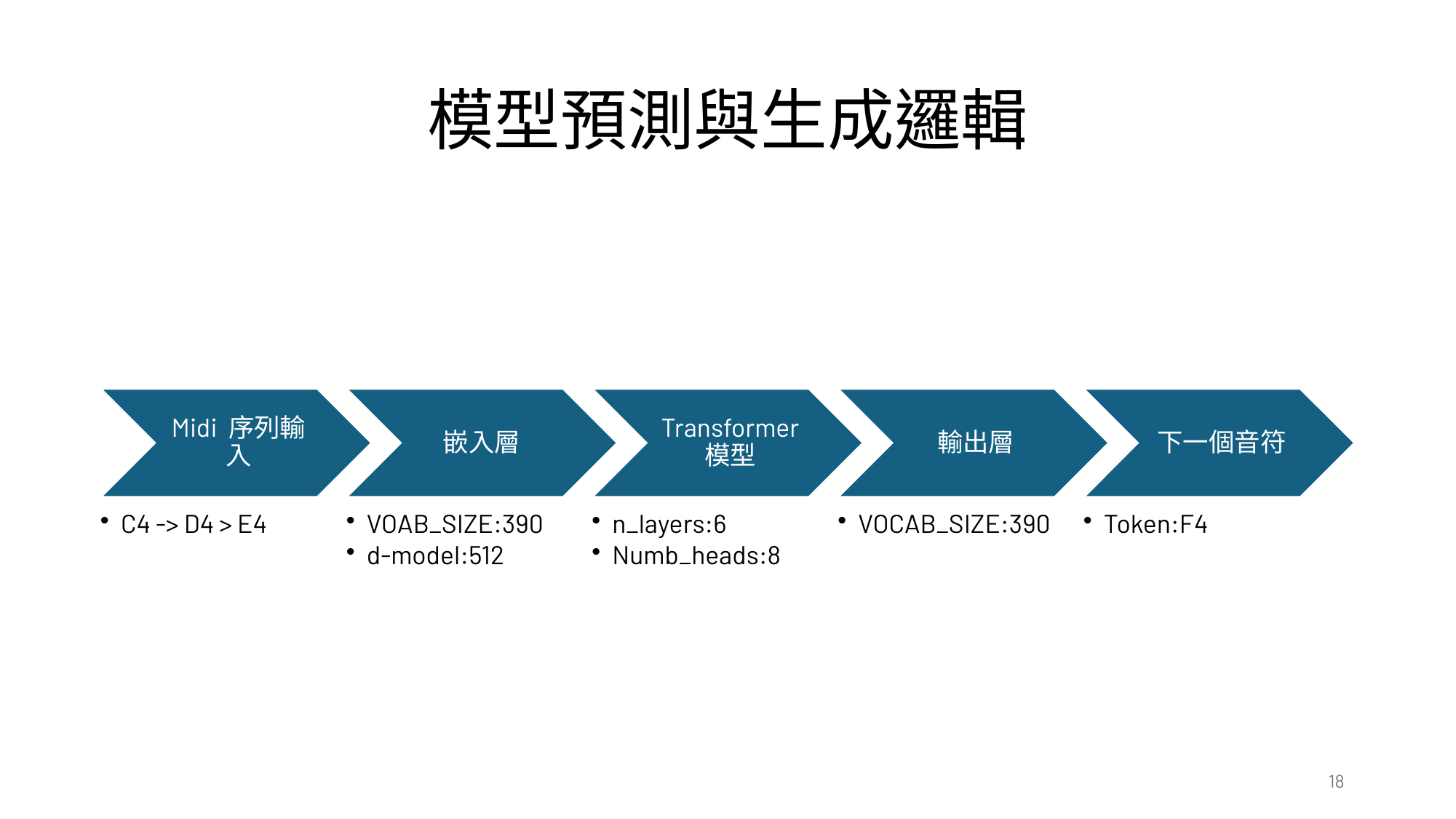

# 模型預測與生成邏輯
Midi 序列輸入
C4 -> D4 > E4
嵌入層
VOAB_SIZE:390
d-model:512
Transformer 模型
n_layers:6
Numb_heads:8
輸出層
VOCAB_SIZE:390
下一個音符
Token:F4
18